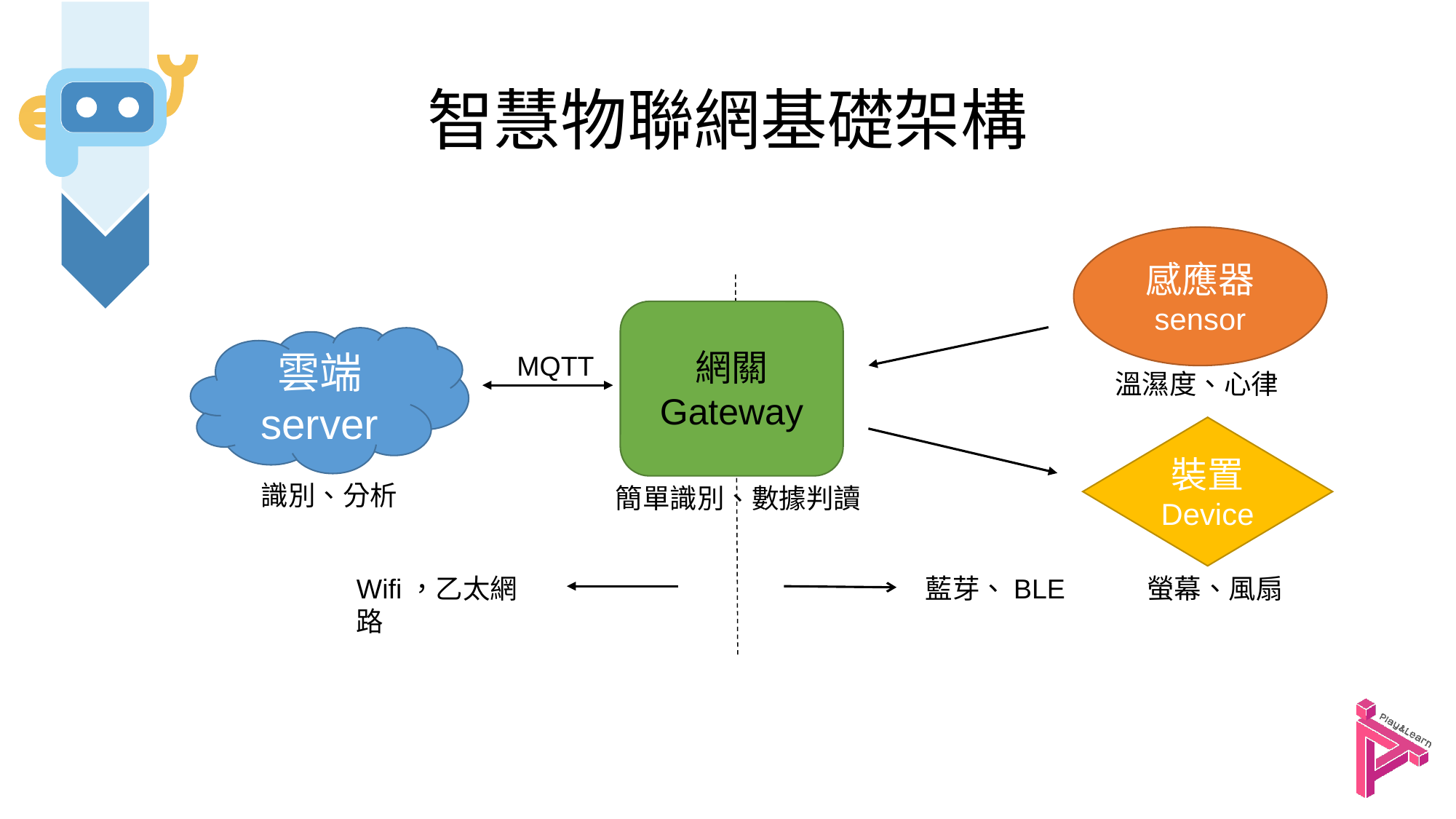

# 智慧物聯網基礎架構
感應器
sensor
網關
Gateway
雲端
server
MQTT
溫濕度、心律
裝置
Device
識別、分析
簡單識別、數據判讀
Wifi，乙太網路
藍芽、BLE

螢幕、風扇